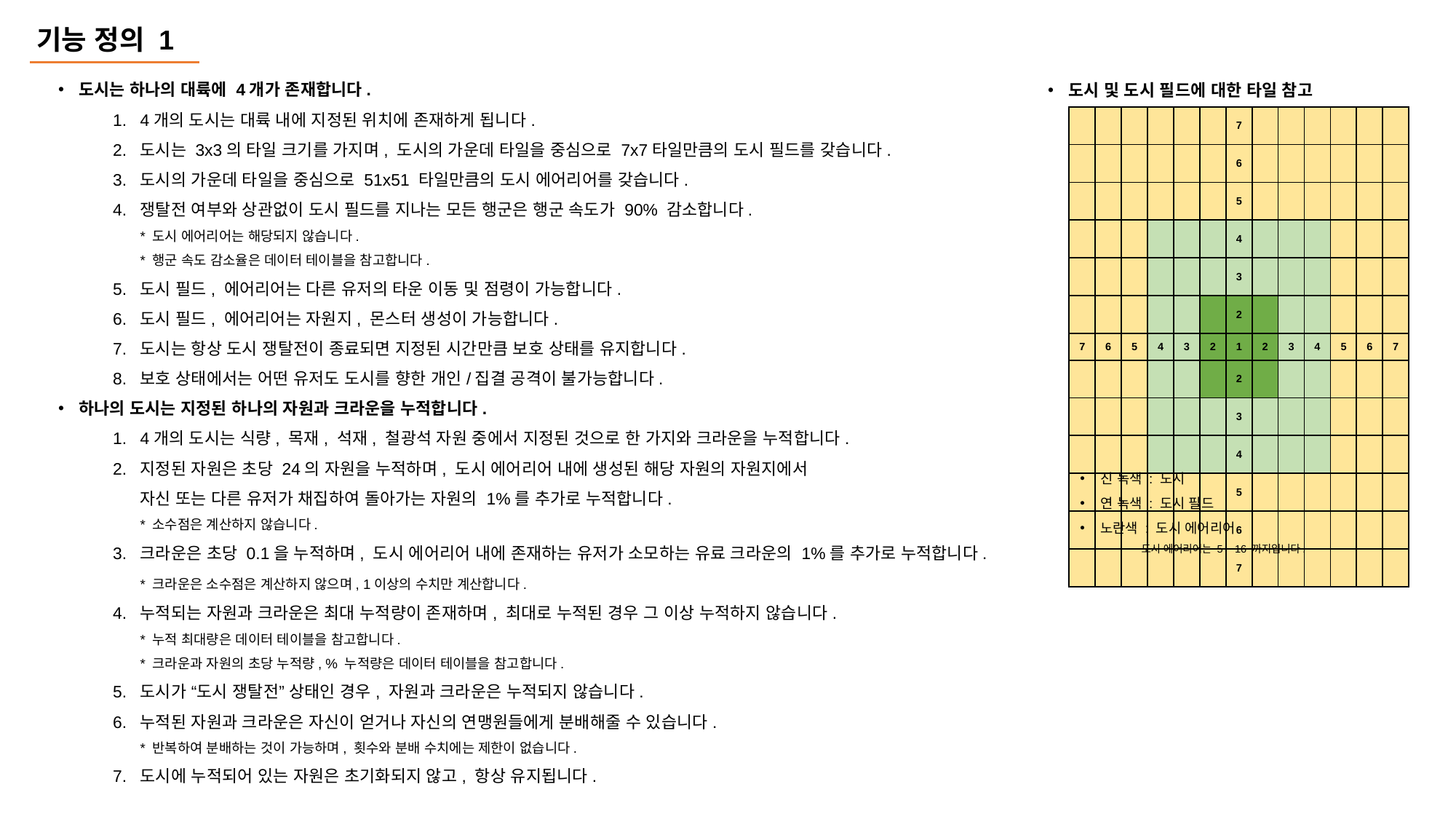

기능 정의 1
도시는 하나의 대륙에 4개가 존재합니다.
4개의 도시는 대륙 내에 지정된 위치에 존재하게 됩니다.
도시는 3x3의 타일 크기를 가지며, 도시의 가운데 타일을 중심으로 7x7타일만큼의 도시 필드를 갖습니다.
도시의 가운데 타일을 중심으로 51x51 타일만큼의 도시 에어리어를 갖습니다.
쟁탈전 여부와 상관없이 도시 필드를 지나는 모든 행군은 행군 속도가 90% 감소합니다.
* 도시 에어리어는 해당되지 않습니다.
* 행군 속도 감소율은 데이터 테이블을 참고합니다.
도시 필드, 에어리어는 다른 유저의 타운 이동 및 점령이 가능합니다.
도시 필드, 에어리어는 자원지, 몬스터 생성이 가능합니다.
도시는 항상 도시 쟁탈전이 종료되면 지정된 시간만큼 보호 상태를 유지합니다.
보호 상태에서는 어떤 유저도 도시를 향한 개인/집결 공격이 불가능합니다.
하나의 도시는 지정된 하나의 자원과 크라운을 누적합니다.
4개의 도시는 식량, 목재, 석재, 철광석 자원 중에서 지정된 것으로 한 가지와 크라운을 누적합니다.
지정된 자원은 초당 24의 자원을 누적하며, 도시 에어리어 내에 생성된 해당 자원의 자원지에서
자신 또는 다른 유저가 채집하여 돌아가는 자원의 1%를 추가로 누적합니다.
* 소수점은 계산하지 않습니다.
크라운은 초당 0.1을 누적하며, 도시 에어리어 내에 존재하는 유저가 소모하는 유료 크라운의 1%를 추가로 누적합니다.
* 크라운은 소수점은 계산하지 않으며, 1이상의 수치만 계산합니다.
누적되는 자원과 크라운은 최대 누적량이 존재하며, 최대로 누적된 경우 그 이상 누적하지 않습니다.
* 누적 최대량은 데이터 테이블을 참고합니다.
* 크라운과 자원의 초당 누적량, % 누적량은 데이터 테이블을 참고합니다.
도시가 “도시 쟁탈전” 상태인 경우, 자원과 크라운은 누적되지 않습니다.
누적된 자원과 크라운은 자신이 얻거나 자신의 연맹원들에게 분배해줄 수 있습니다.
* 반복하여 분배하는 것이 가능하며, 횟수와 분배 수치에는 제한이 없습니다.
도시에 누적되어 있는 자원은 초기화되지 않고, 항상 유지됩니다.
도시 및 도시 필드에 대한 타일 참고
|  |  |  |  |  |  | 7 |  |  |  |  |  |  |
| --- | --- | --- | --- | --- | --- | --- | --- | --- | --- | --- | --- | --- |
|  |  |  |  |  |  | 6 |  |  |  |  |  |  |
|  |  |  |  |  |  | 5 |  |  |  |  |  |  |
|  |  |  |  |  |  | 4 |  |  |  |  |  |  |
|  |  |  |  |  |  | 3 |  |  |  |  |  |  |
|  |  |  |  |  |  | 2 |  |  |  |  |  |  |
| 7 | 6 | 5 | 4 | 3 | 2 | 1 | 2 | 3 | 4 | 5 | 6 | 7 |
|  |  |  |  |  |  | 2 |  |  |  |  |  |  |
|  |  |  |  |  |  | 3 |  |  |  |  |  |  |
|  |  |  |  |  |  | 4 |  |  |  |  |  |  |
|  |  |  |  |  |  | 5 |  |  |  |  |  |  |
|  |  |  |  |  |  | 6 |  |  |  |  |  |  |
|  |  |  |  |  |  | 7 |  |  |  |  |  |  |
진 녹색 : 도시
연 녹색 : 도시 필드
노란색 : 도시 에어리어
              도시 에어리어는 5 ~ 16 까지입니다.